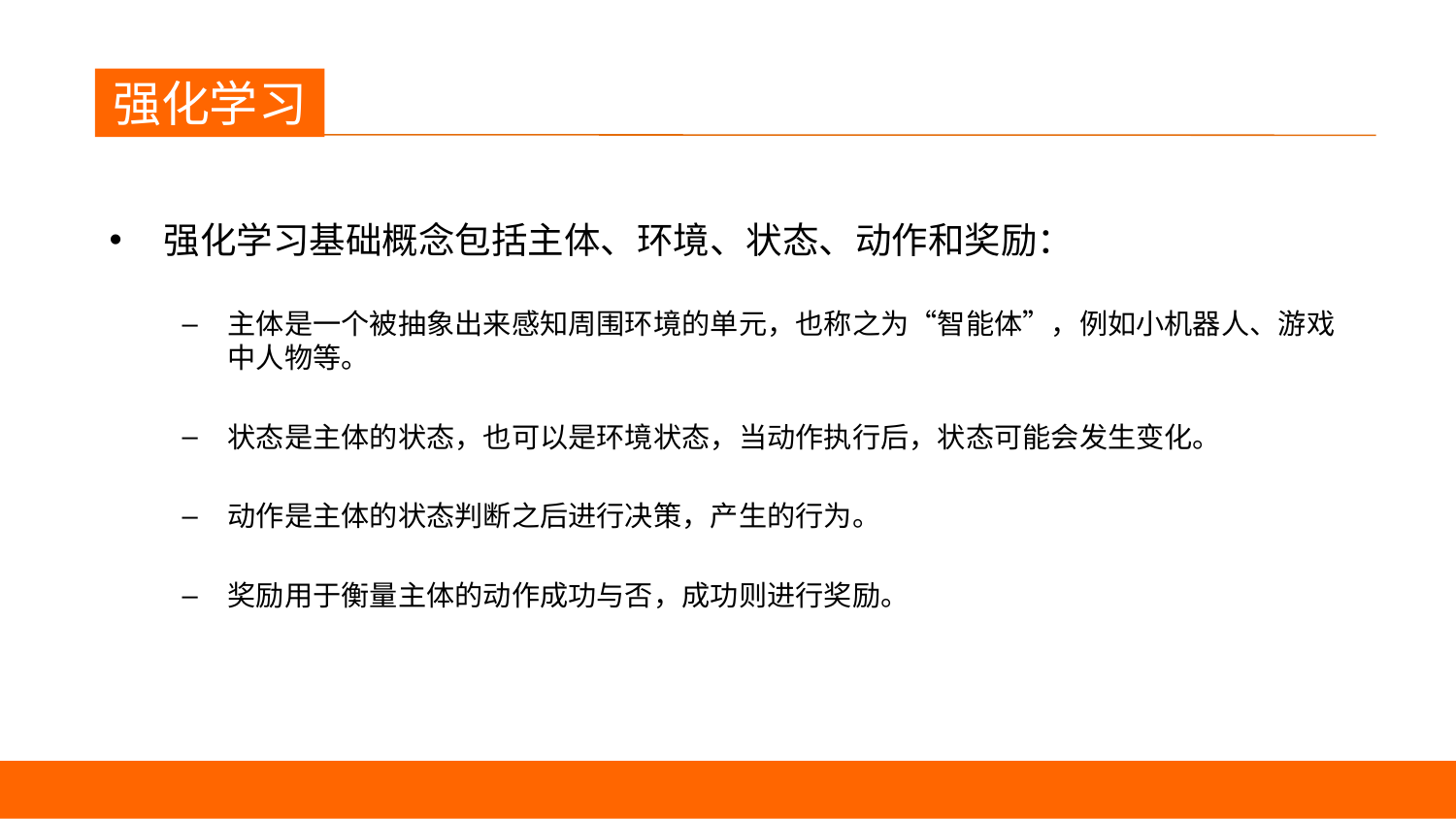

议程
强化学习

强化学习基础概念包括主体、环境、状态、动作和奖励：

主体是一个被抽象出来感知周围环境的单元，也称之为“智能体”，例如小机器人、游戏中人物等。

状态是主体的状态，也可以是环境状态，当动作执行后，状态可能会发生变化。

动作是主体的状态判断之后进行决策，产生的行为。

奖励用于衡量主体的动作成功与否，成功则进行奖励。